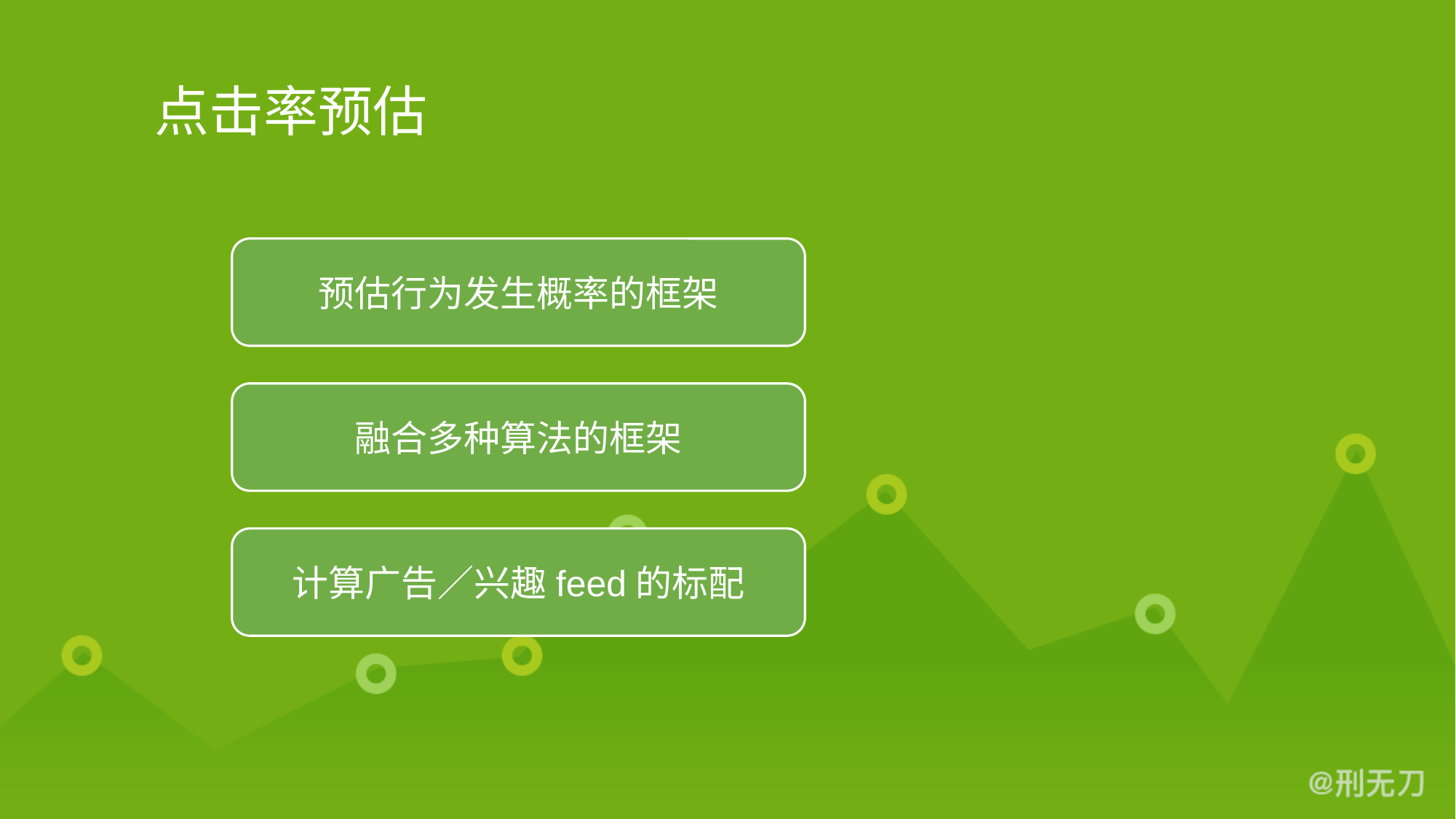

# 点击率预估
预估行为发生概率的框架
融合多种算法的框架
计算广告／兴趣feed的标配